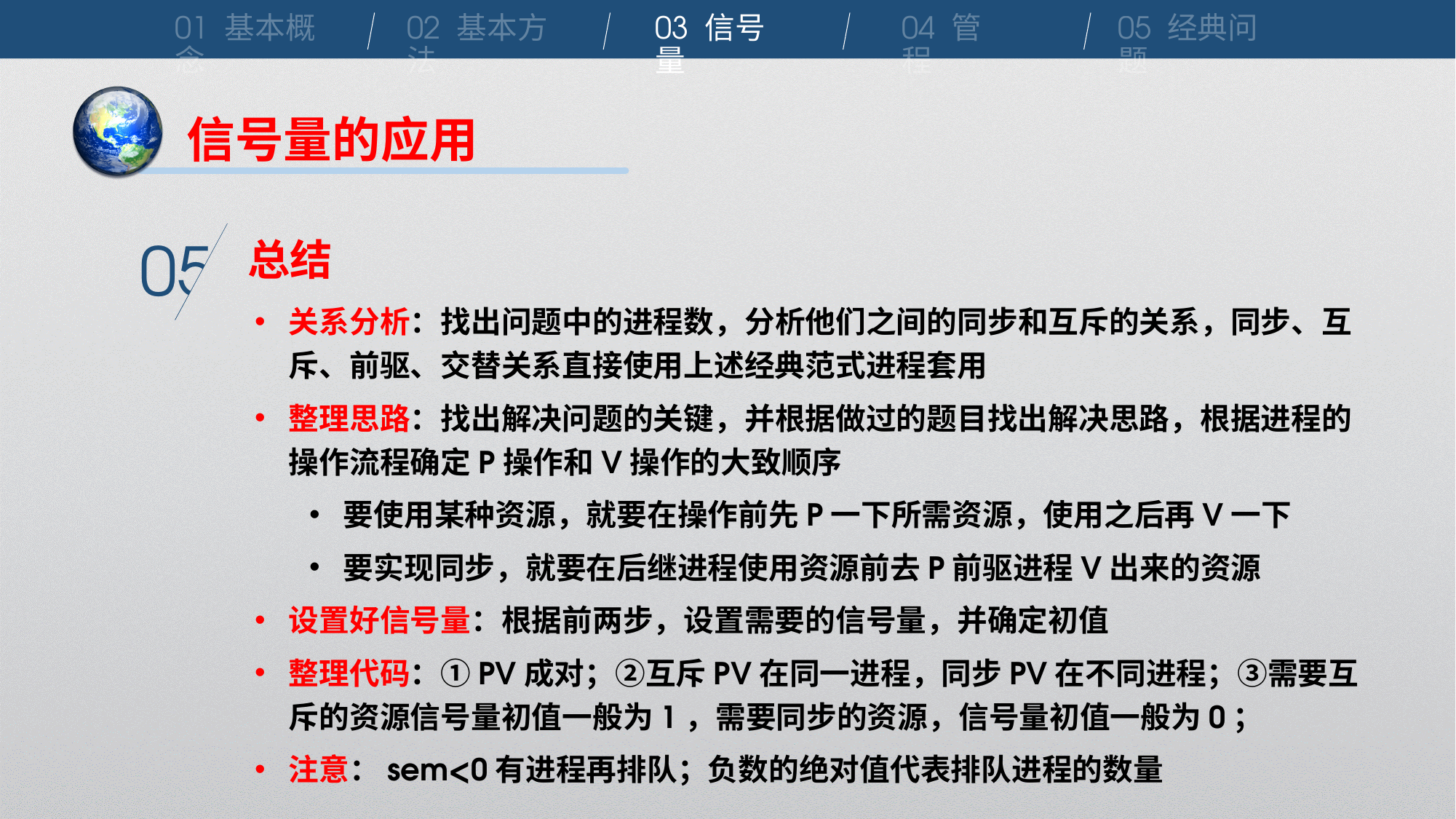

01 基本概念
02 基本方法
03 信号量
04 管程
05 经典问题
信号量的应用
总结

05
关系分析：找出问题中的进程数，分析他们之间的同步和互斥的关系，同步、互斥、前驱、交替关系直接使用上述经典范式进程套用
整理思路：找出解决问题的关键，并根据做过的题目找出解决思路，根据进程的操作流程确定P操作和V操作的大致顺序
要使用某种资源，就要在操作前先P一下所需资源，使用之后再V一下
要实现同步，就要在后继进程使用资源前去P前驱进程V出来的资源
设置好信号量：根据前两步，设置需要的信号量，并确定初值
整理代码：①PV成对；②互斥PV在同一进程，同步PV在不同进程；③需要互斥的资源信号量初值一般为1，需要同步的资源，信号量初值一般为0；
注意：sem<0有进程再排队；负数的绝对值代表排队进程的数量